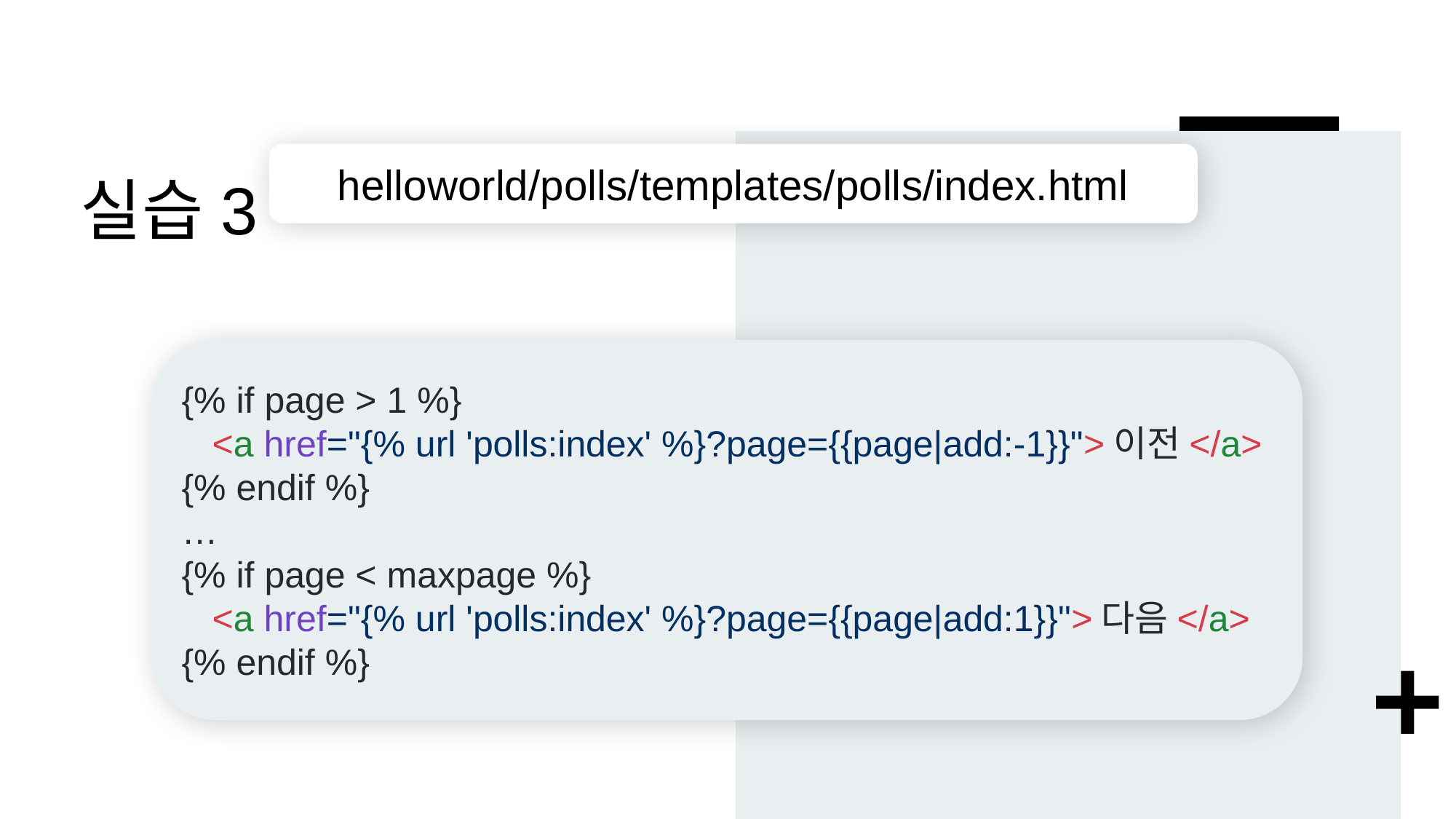

# 실습3
helloworld/polls/templates/polls/index.html
{% if page > 1 %}
   <a href="{% url 'polls:index' %}?page={{page|add:-1}}">이전</a>
{% endif %}
…
{% if page < maxpage %}
   <a href="{% url 'polls:index' %}?page={{page|add:1}}">다음</a>
{% endif %}